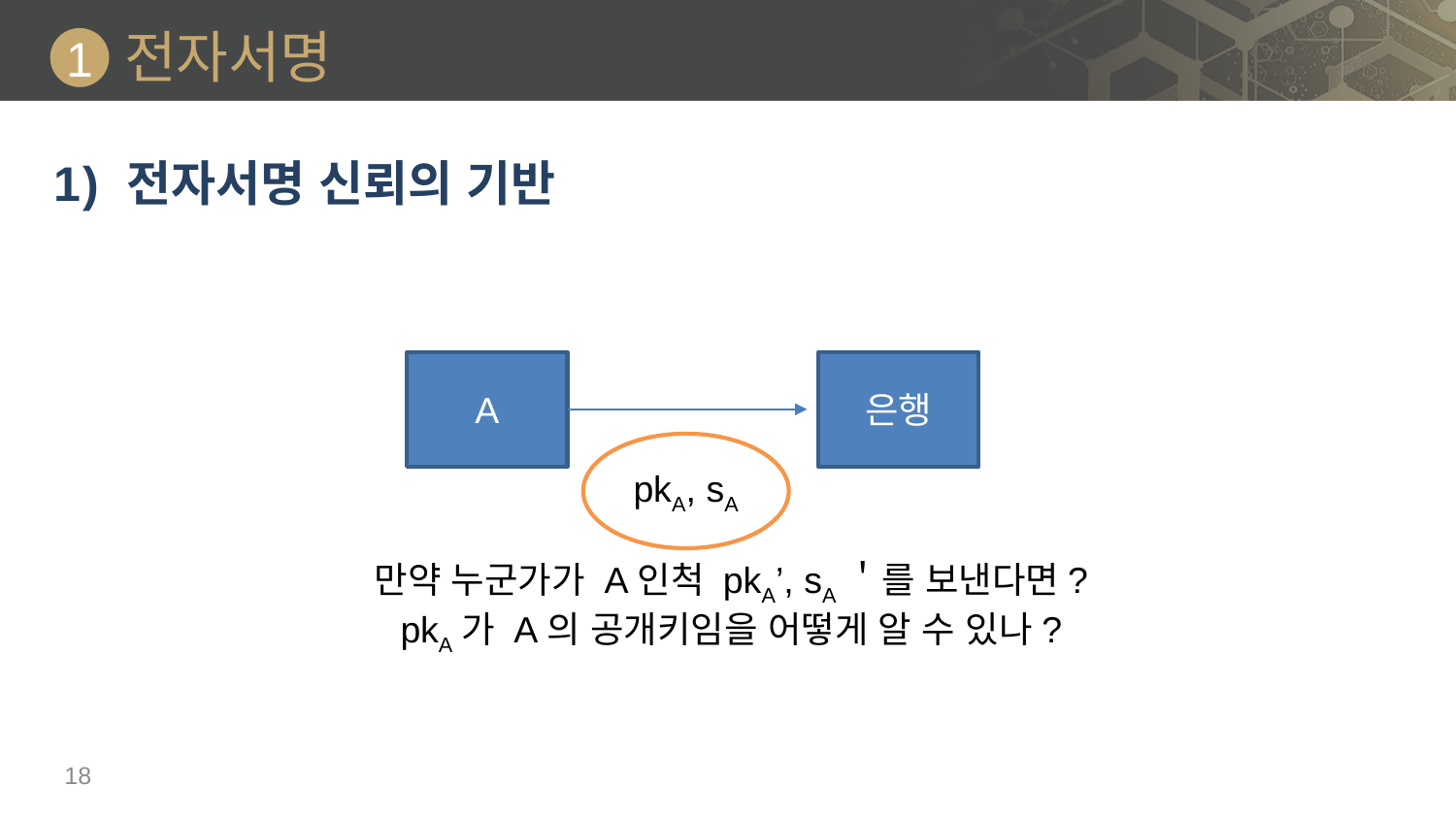

# 전자서명
1
전자서명 신뢰의 기반

A
은행
pkA, sA
만약 누군가가 A인척 pkA’, sA＇를 보낸다면?
pkA가 A의 공개키임을 어떻게 알 수 있나?
18